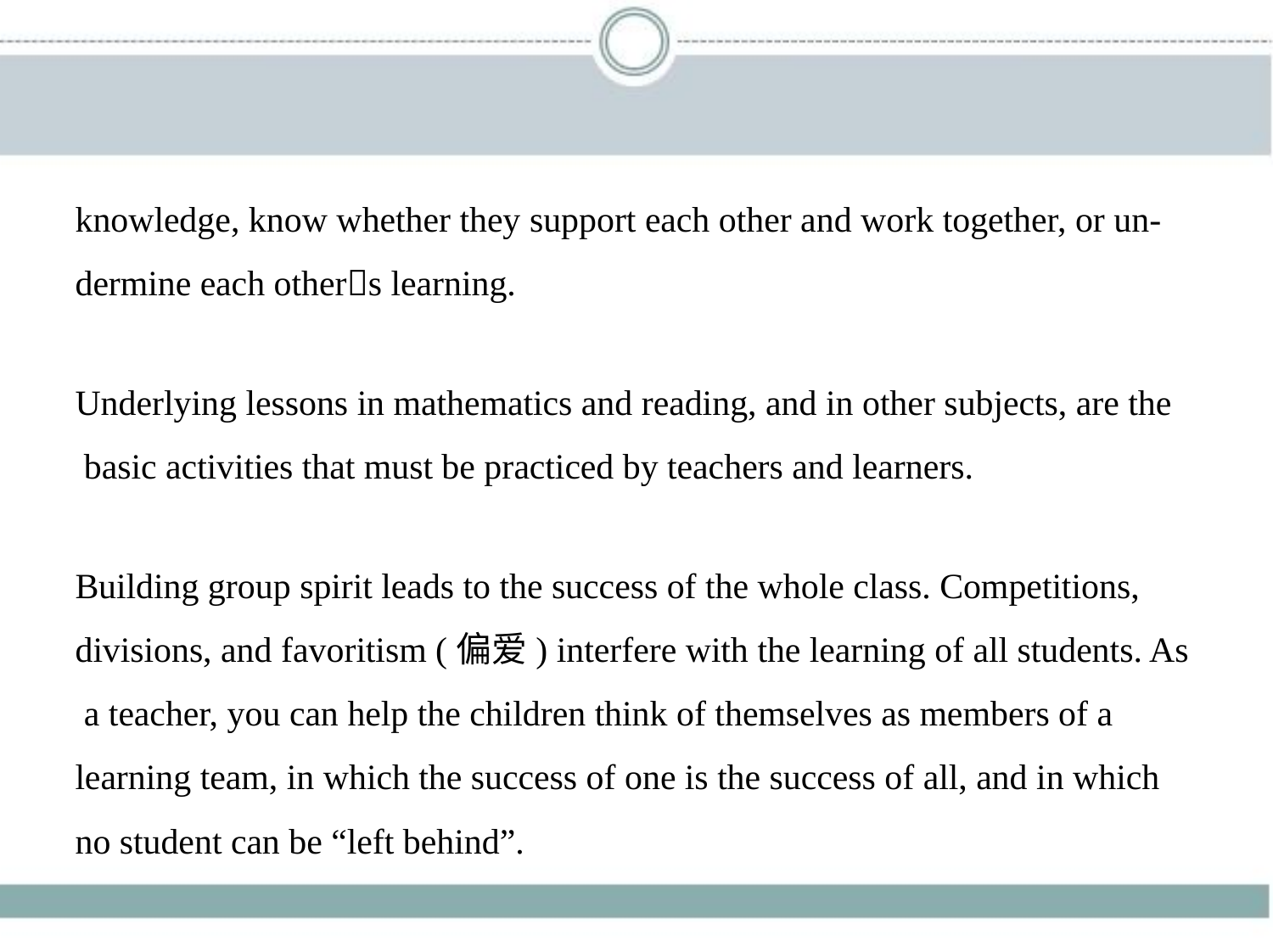

knowledge, know whether they support each other and work together, or un-
dermine each other􀆳s learning.
Underlying lessons in mathematics and reading, and in other subjects, are the
 basic activities that must be practiced by teachers and learners.
Building group spirit leads to the success of the whole class. Competitions,
divisions, and favoritism (偏爱) interfere with the learning of all students. As
 a teacher, you can help the children think of themselves as members of a
learning team, in which the success of one is the success of all, and in which
no student can be “left behind”.